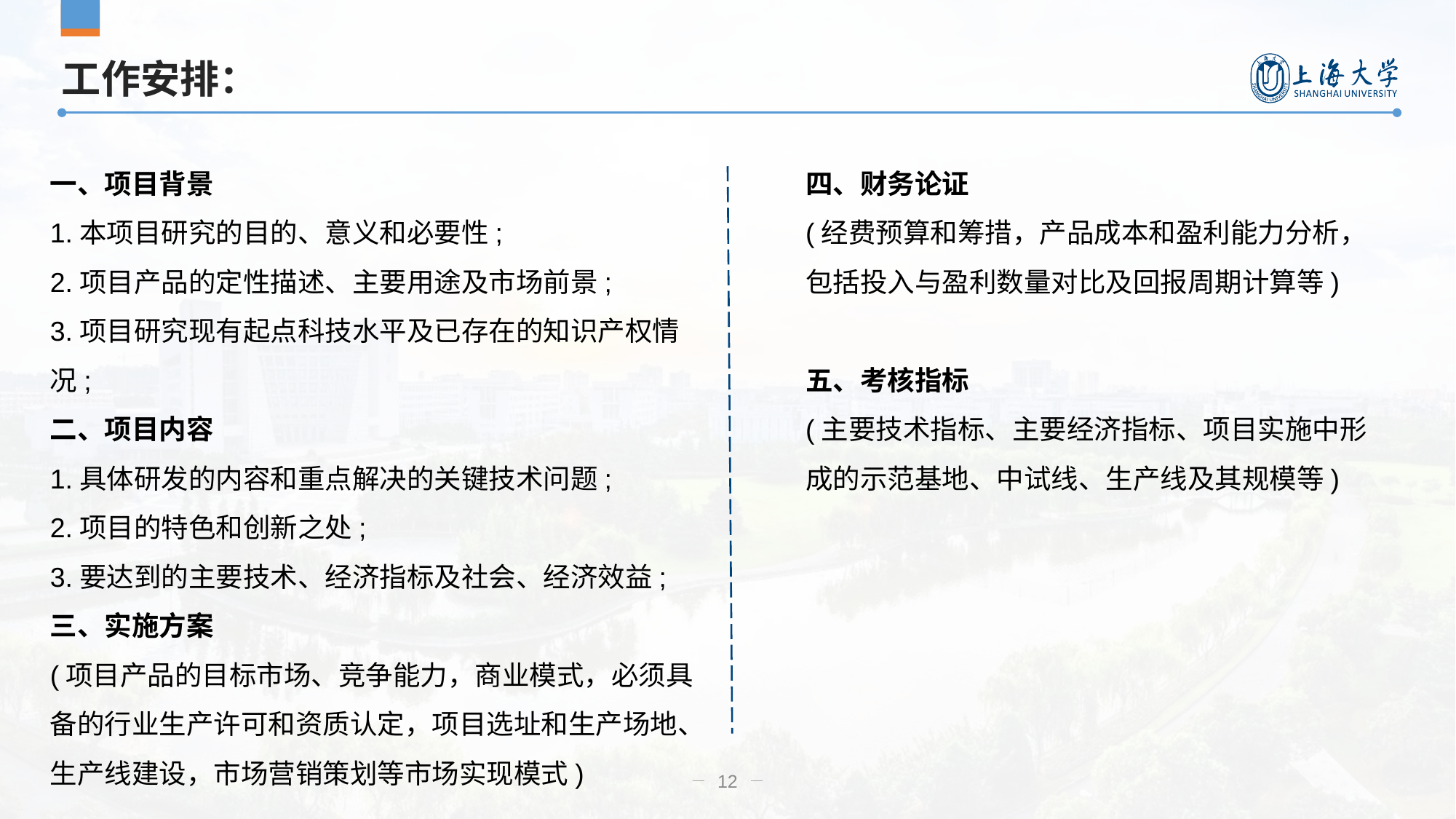

# 工作安排：
一、项目背景
1.本项目研究的目的、意义和必要性;
2.项目产品的定性描述、主要用途及市场前景;
3.项目研究现有起点科技水平及已存在的知识产权情况;
二、项目内容
1.具体研发的内容和重点解决的关键技术问题;
2.项目的特色和创新之处;
3.要达到的主要技术、经济指标及社会、经济效益;
三、实施方案
(项目产品的目标市场、竞争能力，商业模式，必须具备的行业生产许可和资质认定，项目选址和生产场地、生产线建设，市场营销策划等市场实现模式)
四、财务论证
(经费预算和筹措，产品成本和盈利能力分析，包括投入与盈利数量对比及回报周期计算等)

五、考核指标
(主要技术指标、主要经济指标、项目实施中形成的示范基地、中试线、生产线及其规模等)
12